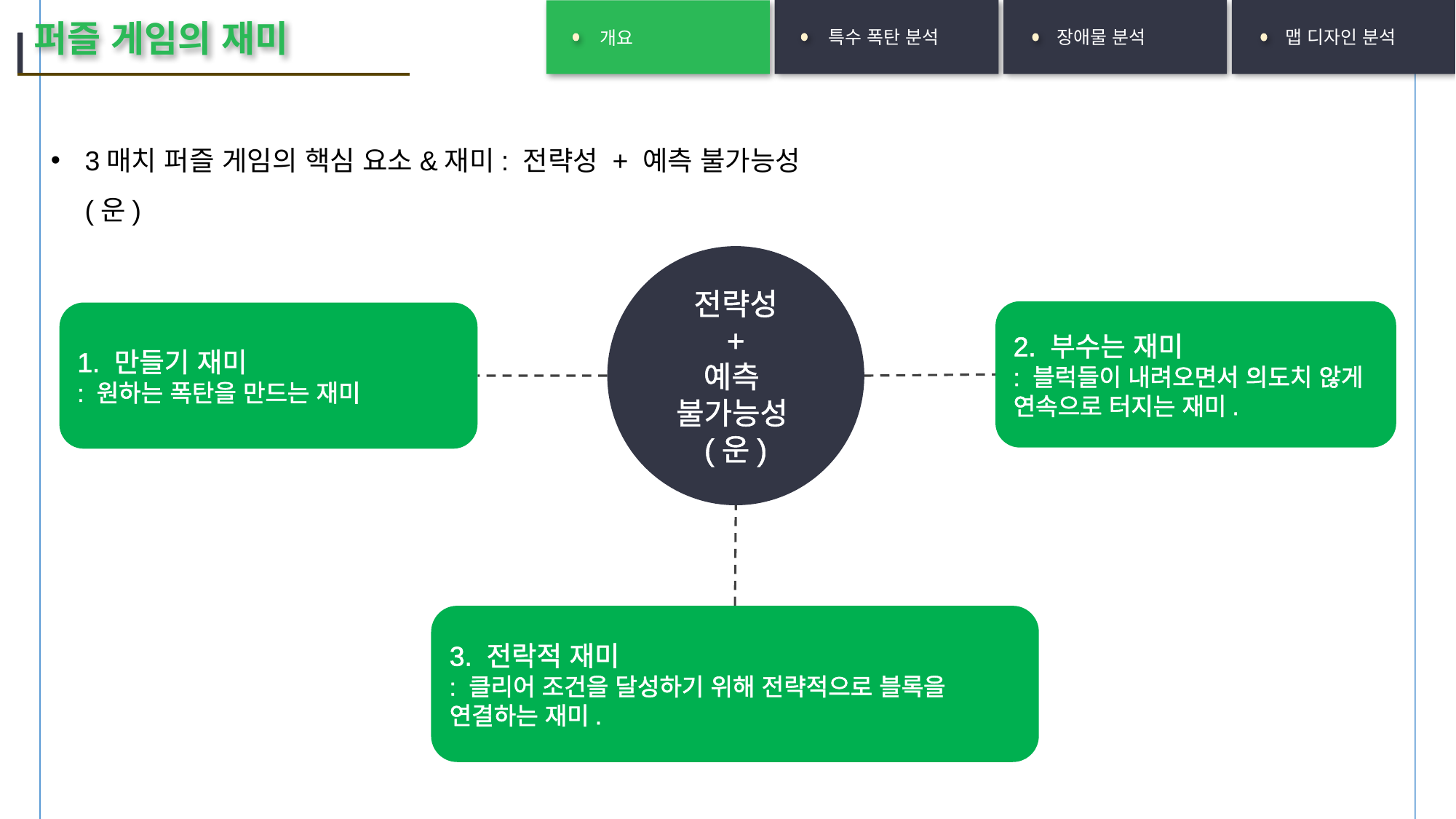

특수 폭탄 분석
장애물 분석
맵 디자인 분석
개요

퍼즐 게임의 재미

3매치 퍼즐 게임의 핵심 요소&재미: 전략성 + 예측 불가능성(운)
전략성
+
예측
불가능성(운)
2. 부수는 재미
: 블럭들이 내려오면서 의도치 않게 연속으로 터지는 재미.
1. 만들기 재미
: 원하는 폭탄을 만드는 재미
3. 전락적 재미
: 클리어 조건을 달성하기 위해 전략적으로 블록을 연결하는 재미.